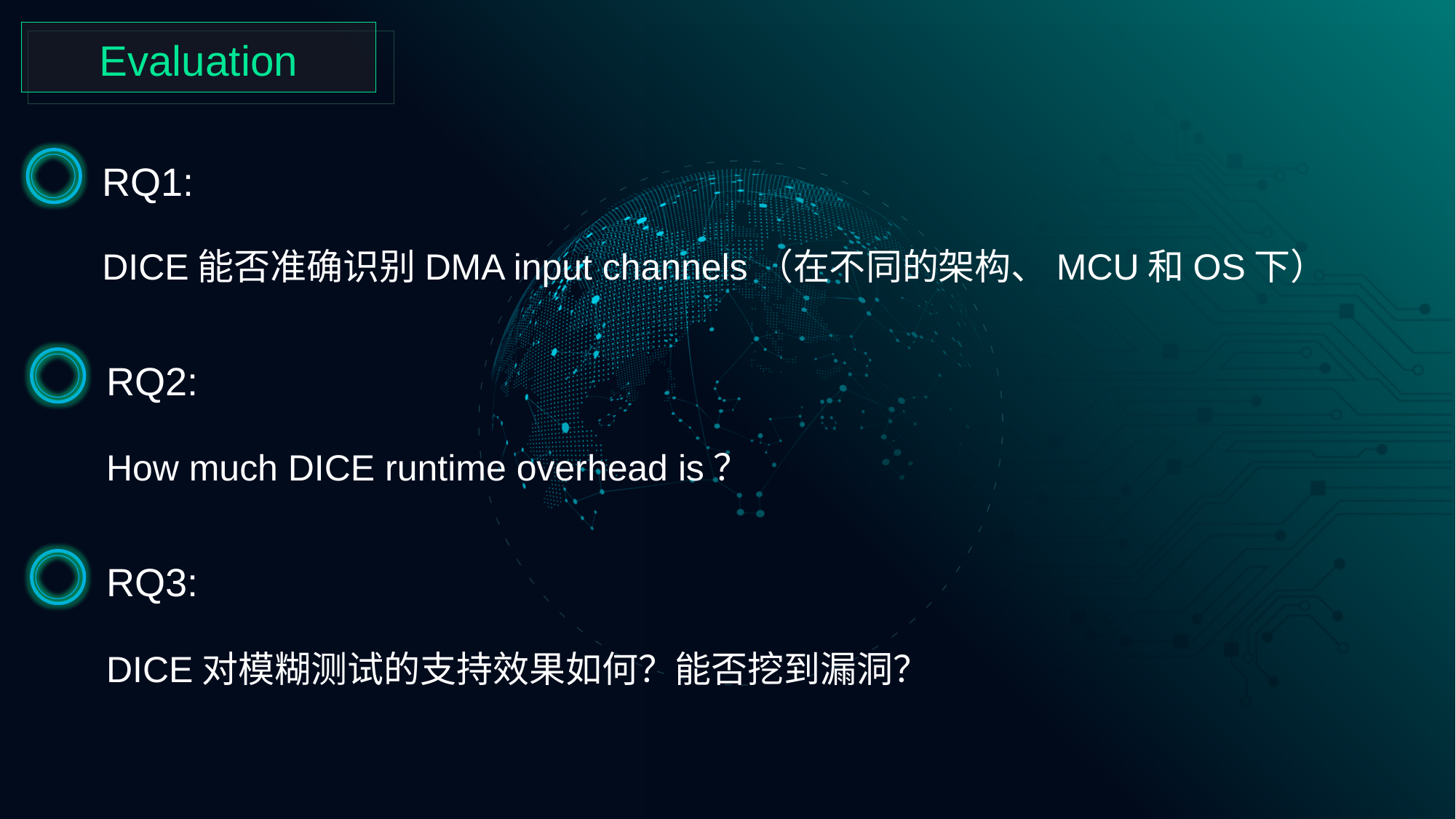

Evaluation

RQ1:
DICE能否准确识别DMA input channels（在不同的架构、MCU和OS下）

RQ2:
How much DICE runtime overhead is？

RQ3:
DICE对模糊测试的支持效果如何？能否挖到漏洞？